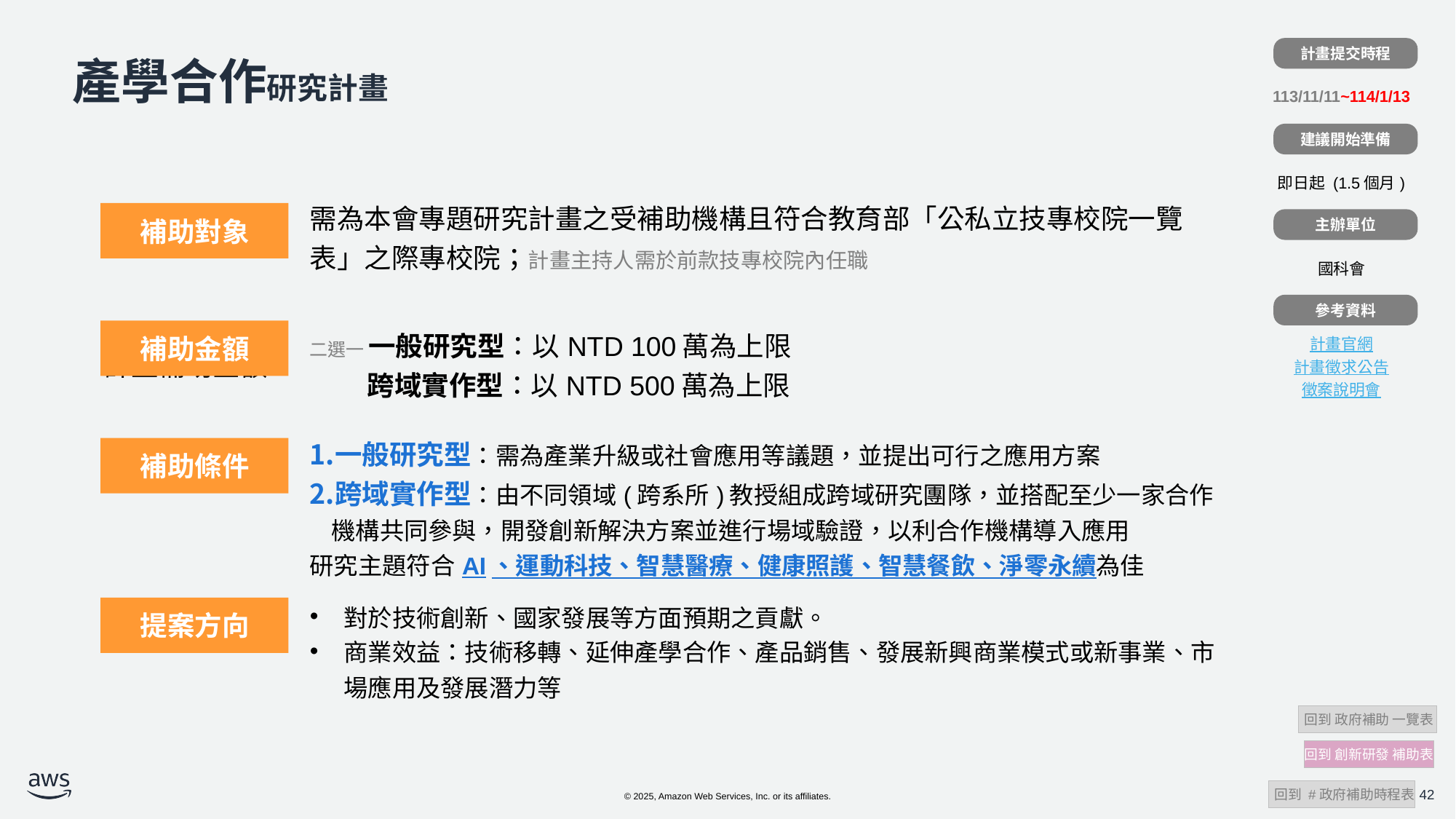

計畫提交時程
|  |
| --- |
| 113/11/11~114/1/13 |
|  |
| 即日起 (1.5個月) |
|  |
| 國科會 |
|  |
| 計畫官網 計畫徵求公告 徵案說明會 |
# 產學合作研究計畫
建議開始準備
| 計畫補助對象 | 需為本會專題研究計畫之受補助機構且符合教育部「公私立技專校院一覽表」之際專校院；計畫主持人需於前款技專校院內任職 |
| --- | --- |
| 計畫補助金額 | 二選一 一般研究型：以NTD 100萬為上限 跨域實作型：以NTD 500萬為上限 |
|  | 一般研究型：需為產業升級或社會應用等議題，並提出可行之應用方案 跨域實作型：由不同領域(跨系所)教授組成跨域研究團隊，並搭配至少一家合作機構共同參與，開發創新解決方案並進行場域驗證，以利合作機構導入應用 研究主題符合AI、運動科技、智慧醫療、健康照護、智慧餐飲、淨零永續為佳 |
|  | 對於技術創新、國家發展等方面預期之貢獻。 商業效益：技術移轉、延伸產學合作、產品銷售、發展新興商業模式或新事業、市場應用及發展潛力等 |
補助對象
主辦單位
參考資料
補助金額
補助條件
提案方向
 回到 政府補助 一覽表
回到 創新研發 補助表
 回到 #政府補助時程表
42